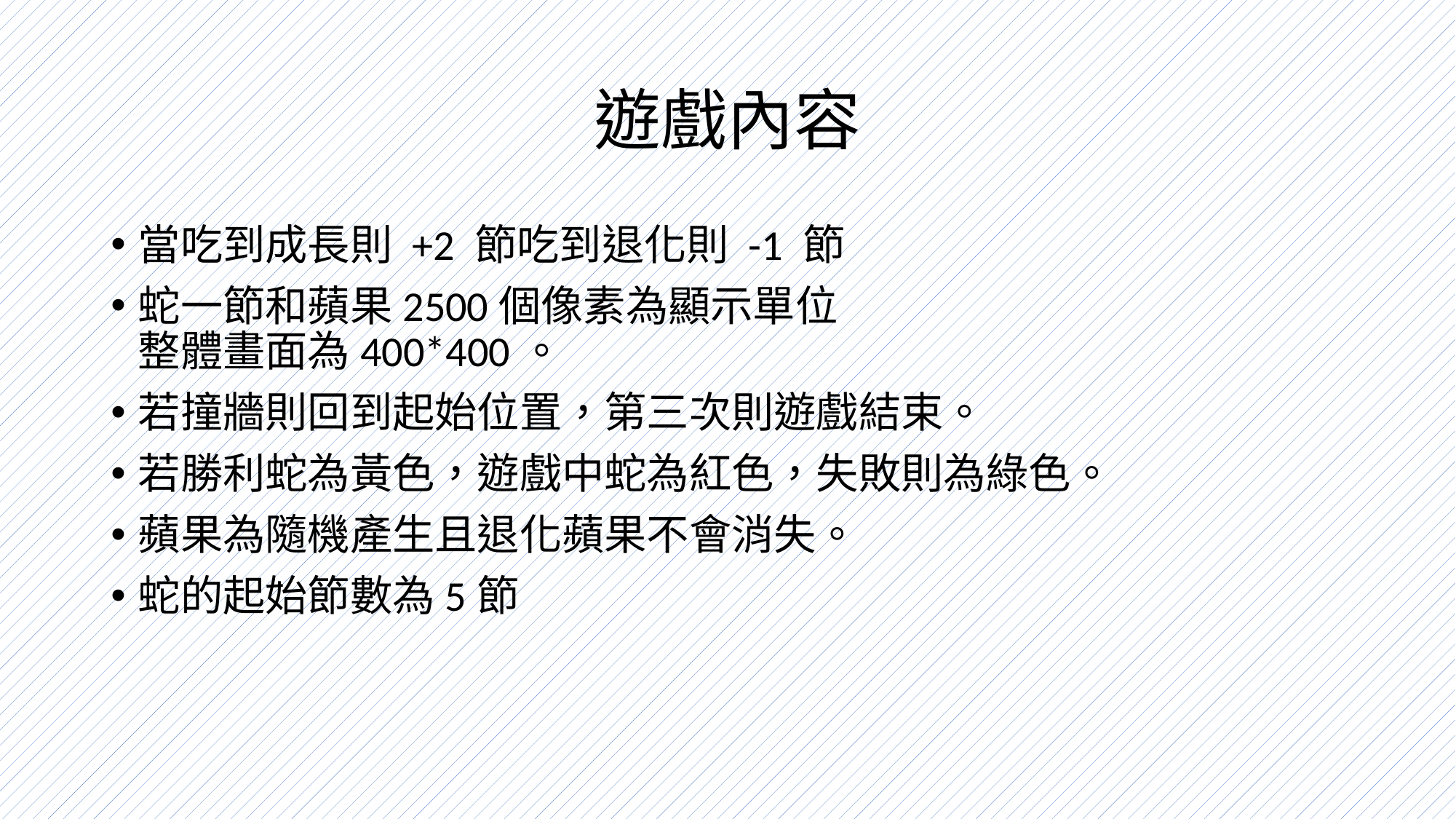

# 遊戲內容
當吃到成長則 +2 節吃到退化則 -1 節
蛇一節和蘋果2500個像素為顯示單位
整體畫面為400*400。
若撞牆則回到起始位置，第三次則遊戲結束。
若勝利蛇為黃色，遊戲中蛇為紅色，失敗則為綠色。
蘋果為隨機產生且退化蘋果不會消失。
蛇的起始節數為5節